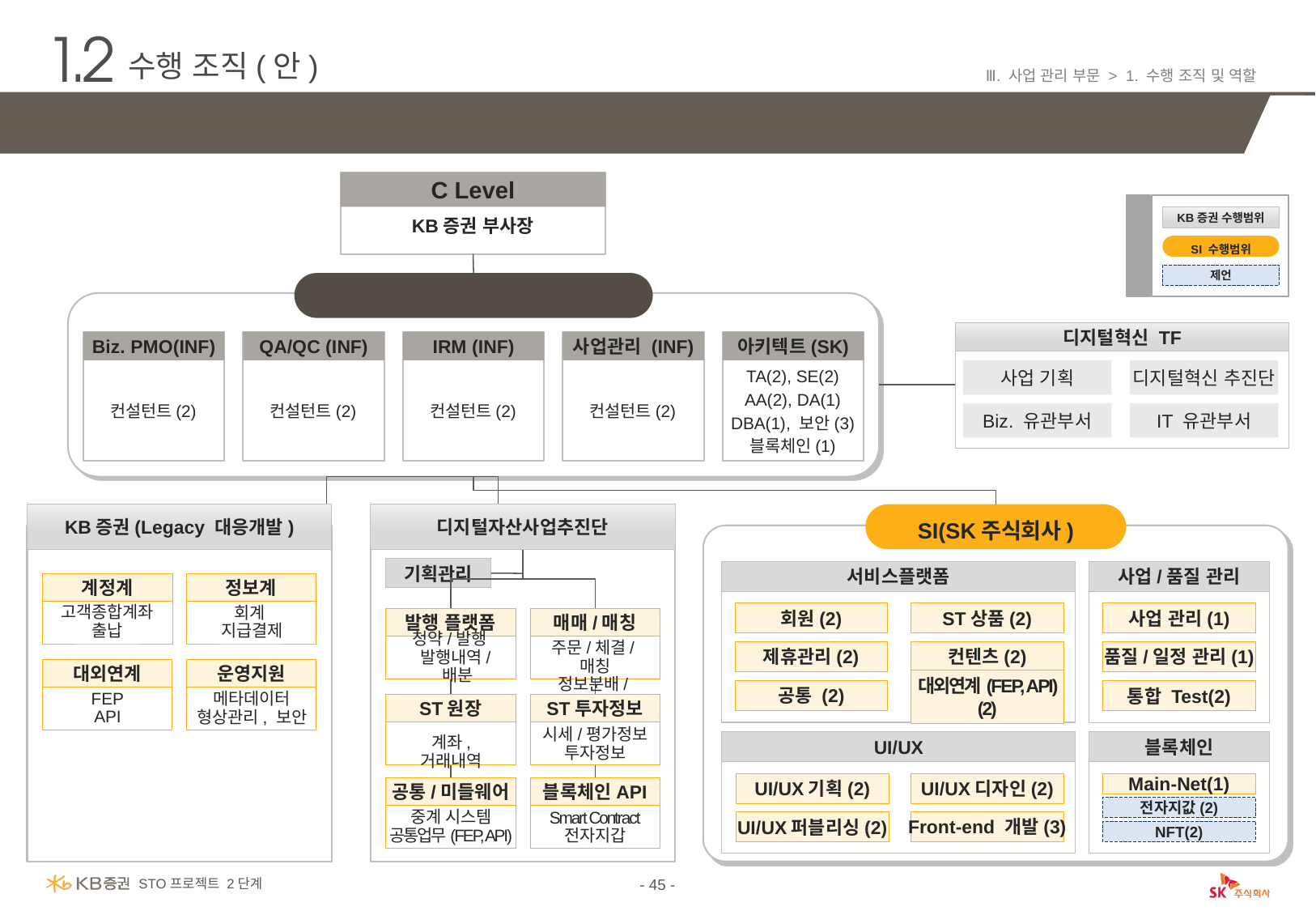

1.2
수행 조직(안)
Ⅲ. 사업 관리 부문 >  1. 수행 조직 및 역할
통합 PMO 구성, Legacy 대응 개발 및 내/외부 인터페이스 분리 구성

C Level
KB증권 부사장
범
례

KB증권 수행범위
SI 수행범위
제언
PMO

Biz. PMO(INF)
QA/QC (INF)
IRM (INF)
사업관리 (INF)
아키텍트(SK)

TA(2), SE(2)
AA(2), DA(1)
DBA(1), 보안(3)
블록체인(1)
컨설턴트(2)
컨설턴트(2)
컨설턴트(2)
컨설턴트(2)
디지털혁신 TF

사업 기획
디지털혁신 추진단
Biz. 유관부서
IT 유관부서
KB증권(Legacy 대응개발)
디지털자산사업추진단
SI(SK주식회사)

기획관리
서비스플랫폼

회원(2)
ST상품(2)
제휴관리(2)
컨텐츠(2)
공통 (2)
대외연계(FEP, API)(2)
사업/품질 관리

사업 관리(1)
품질/일정 관리(1)
통합 Test(2)
UI/UX

UI/UX디자인(2)
UI/UX기획(2)
Front-end 개발(3)
UI/UX퍼블리싱(2)
블록체인

Main-Net(1)
전자지값(2)
NFT(2)
계정계

고객종합계좌
출납
정보계

회계
지급결제
대외연계

FEP
API
운영지원

메타데이터
형상관리, 보안
발행 플랫폼

청약/발행
발행내역/배분
매매/매칭

주문/체결/매칭
정보분배/장운영
ST원장

계좌, 거래내역
ST투자정보

시세/평가정보
투자정보
공통/미들웨어

중계 시스템
공통업무(FEP, API)
블록체인API

Smart Contract
전자지갑